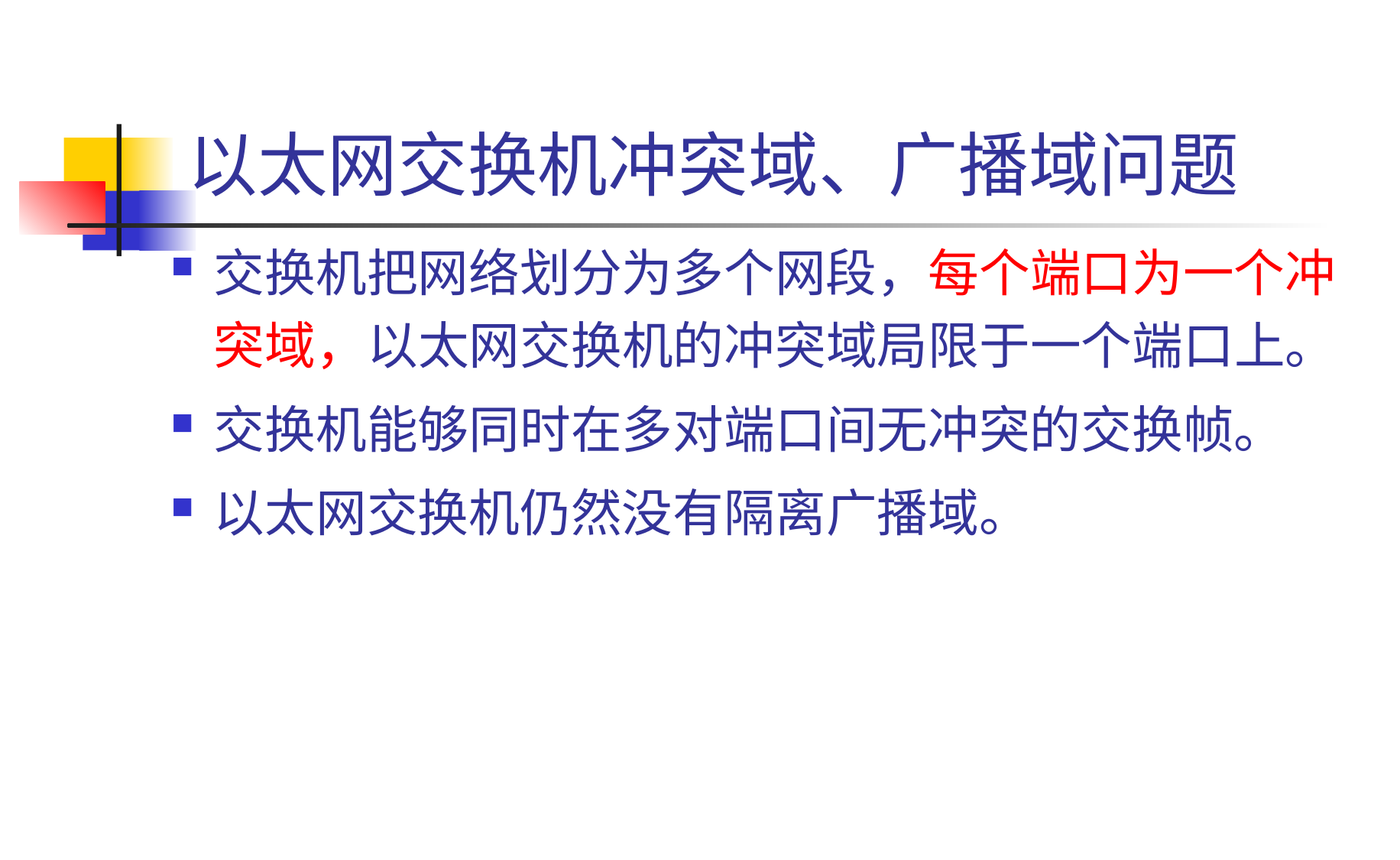

# 以太网交换机冲突域、广播域问题
交换机把网络划分为多个网段，每个端口为一个冲突域，以太网交换机的冲突域局限于一个端口上。
交换机能够同时在多对端口间无冲突的交换帧。
以太网交换机仍然没有隔离广播域。